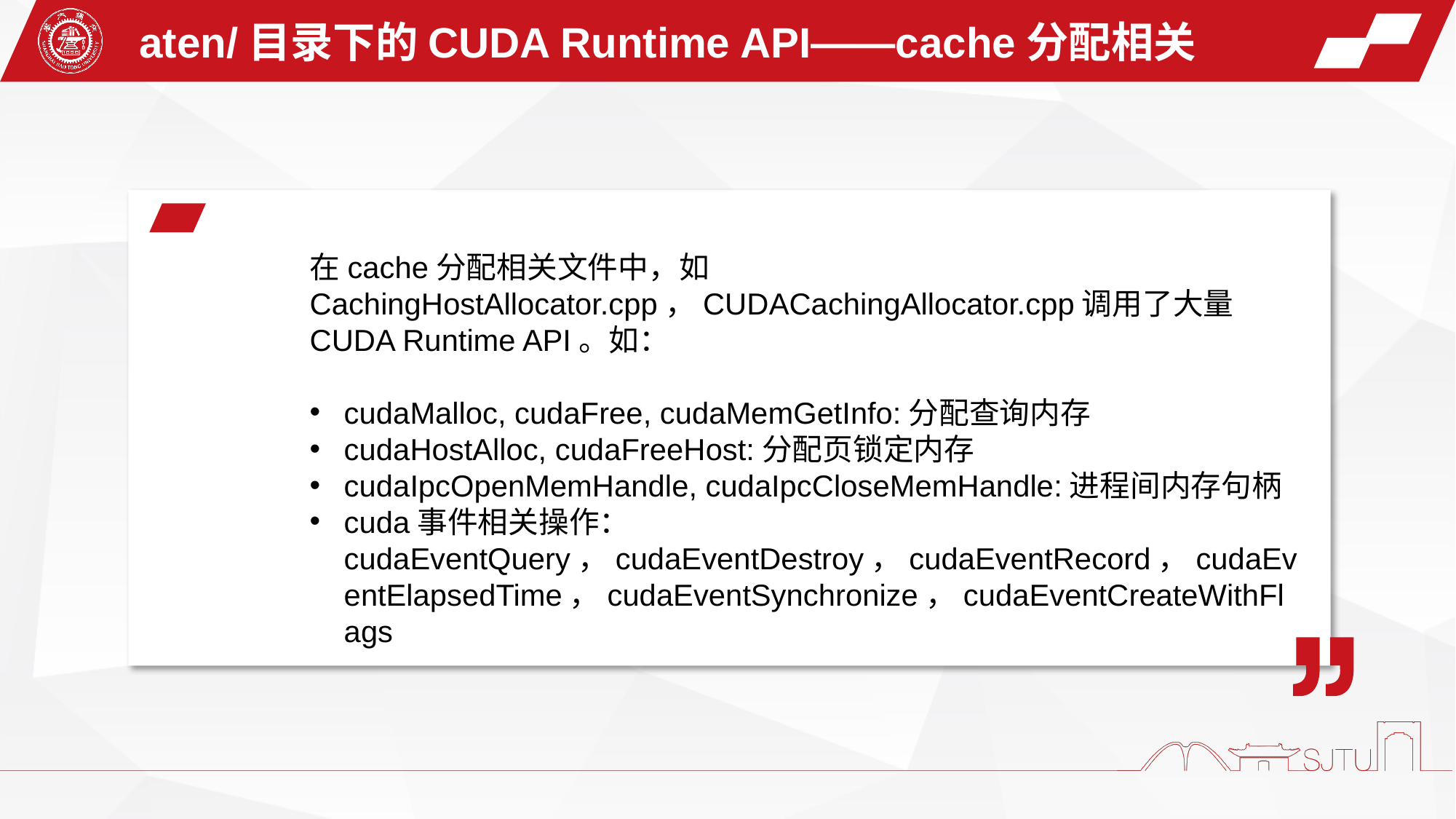

aten/目录下的CUDA Runtime API——cache分配相关

在cache分配相关文件中，如CachingHostAllocator.cpp，CUDACachingAllocator.cpp调用了大量CUDA Runtime API。如：

cudaMalloc, cudaFree, cudaMemGetInfo:分配查询内存
cudaHostAlloc, cudaFreeHost:分配页锁定内存
cudaIpcOpenMemHandle, cudaIpcCloseMemHandle:进程间内存句柄
cuda事件相关操作：cudaEventQuery，cudaEventDestroy，cudaEventRecord，cudaEventElapsedTime，cudaEventSynchronize，cudaEventCreateWithFlags